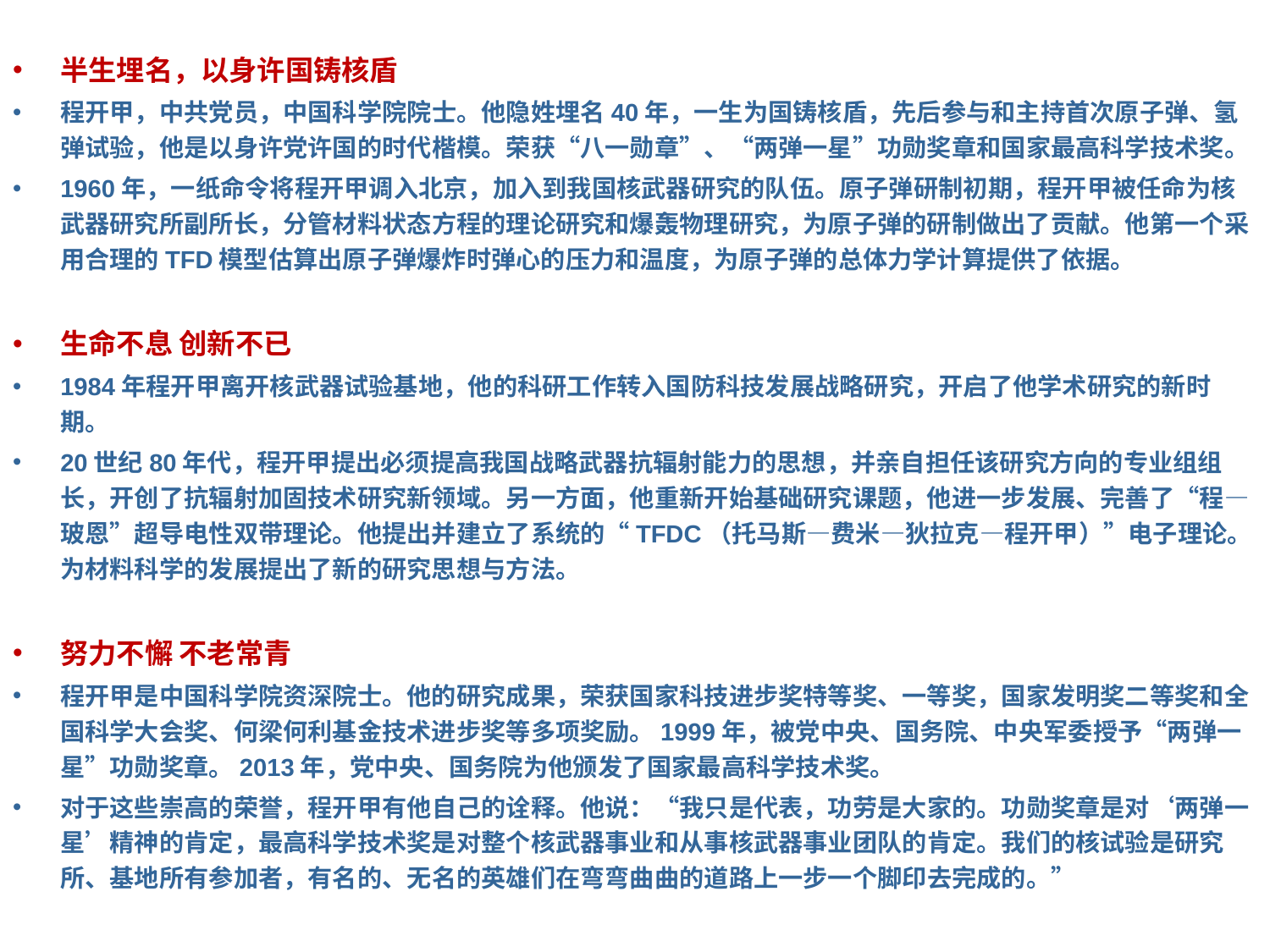

半生埋名，以身许国铸核盾
程开甲，中共党员，中国科学院院士。他隐姓埋名40年，一生为国铸核盾，先后参与和主持首次原子弹、氢弹试验，他是以身许党许国的时代楷模。荣获“八一勋章”、“两弹一星”功勋奖章和国家最高科学技术奖。
1960年，一纸命令将程开甲调入北京，加入到我国核武器研究的队伍。原子弹研制初期，程开甲被任命为核武器研究所副所长，分管材料状态方程的理论研究和爆轰物理研究，为原子弹的研制做出了贡献。他第一个采用合理的TFD模型估算出原子弹爆炸时弹心的压力和温度，为原子弹的总体力学计算提供了依据。

生命不息 创新不已
1984年程开甲离开核武器试验基地，他的科研工作转入国防科技发展战略研究，开启了他学术研究的新时期。
20世纪80年代，程开甲提出必须提高我国战略武器抗辐射能力的思想，并亲自担任该研究方向的专业组组长，开创了抗辐射加固技术研究新领域。另一方面，他重新开始基础研究课题，他进一步发展、完善了“程—玻恩”超导电性双带理论。他提出并建立了系统的“TFDC（托马斯—费米—狄拉克—程开甲）”电子理论。为材料科学的发展提出了新的研究思想与方法。

努力不懈 不老常青
程开甲是中国科学院资深院士。他的研究成果，荣获国家科技进步奖特等奖、一等奖，国家发明奖二等奖和全国科学大会奖、何梁何利基金技术进步奖等多项奖励。1999年，被党中央、国务院、中央军委授予“两弹一星”功勋奖章。2013年，党中央、国务院为他颁发了国家最高科学技术奖。
对于这些崇高的荣誉，程开甲有他自己的诠释。他说：“我只是代表，功劳是大家的。功勋奖章是对‘两弹一星’精神的肯定，最高科学技术奖是对整个核武器事业和从事核武器事业团队的肯定。我们的核试验是研究所、基地所有参加者，有名的、无名的英雄们在弯弯曲曲的道路上一步一个脚印去完成的。”
创造力来源于实验实践